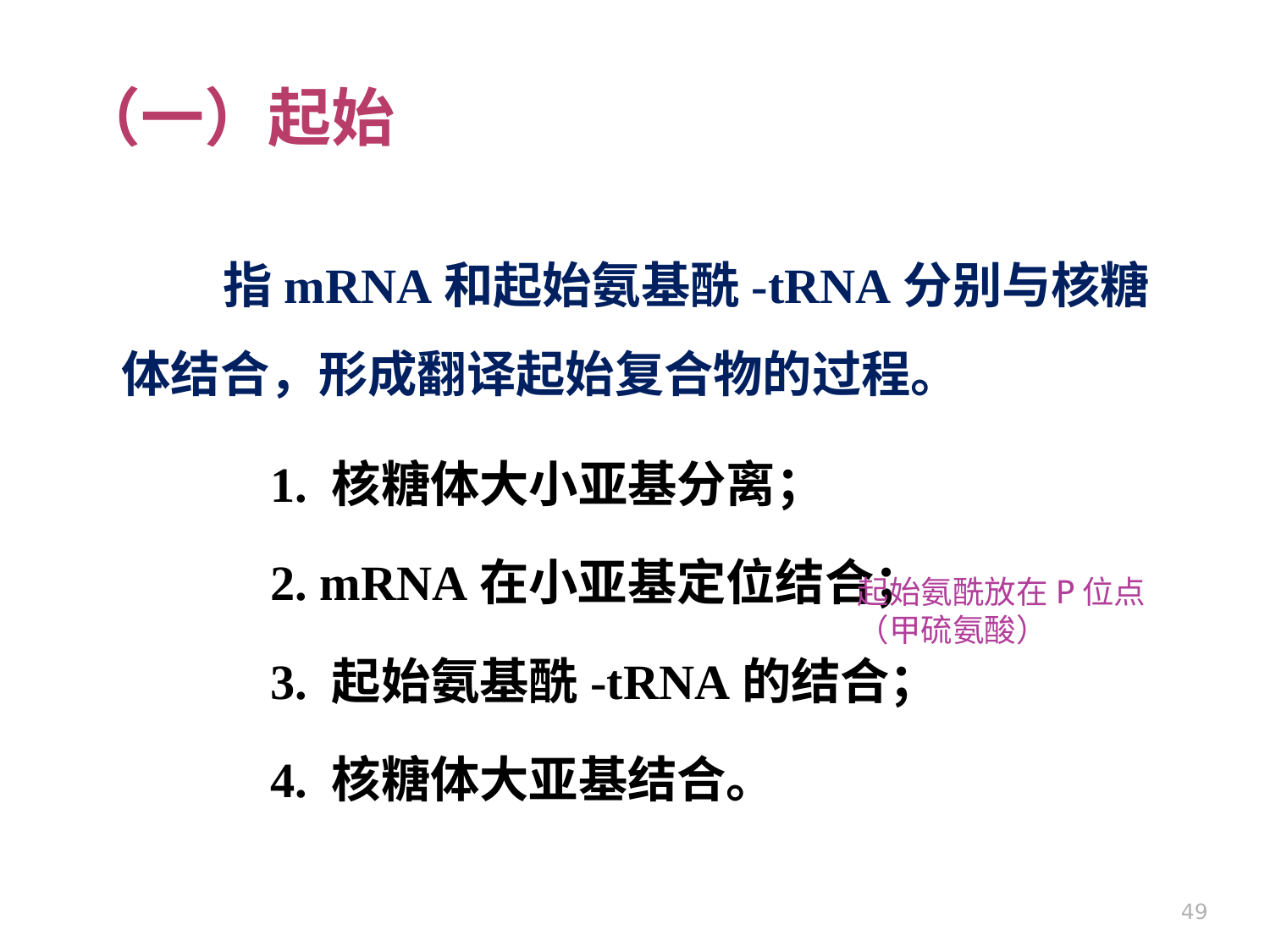

（一）起始
        指mRNA和起始氨基酰-tRNA分别与核糖体结合，形成翻译起始复合物的过程。
1. 核糖体大小亚基分离；
2. mRNA在小亚基定位结合；
3. 起始氨基酰-tRNA的结合；
4. 核糖体大亚基结合。
起始氨酰放在P位点（甲硫氨酸）
49